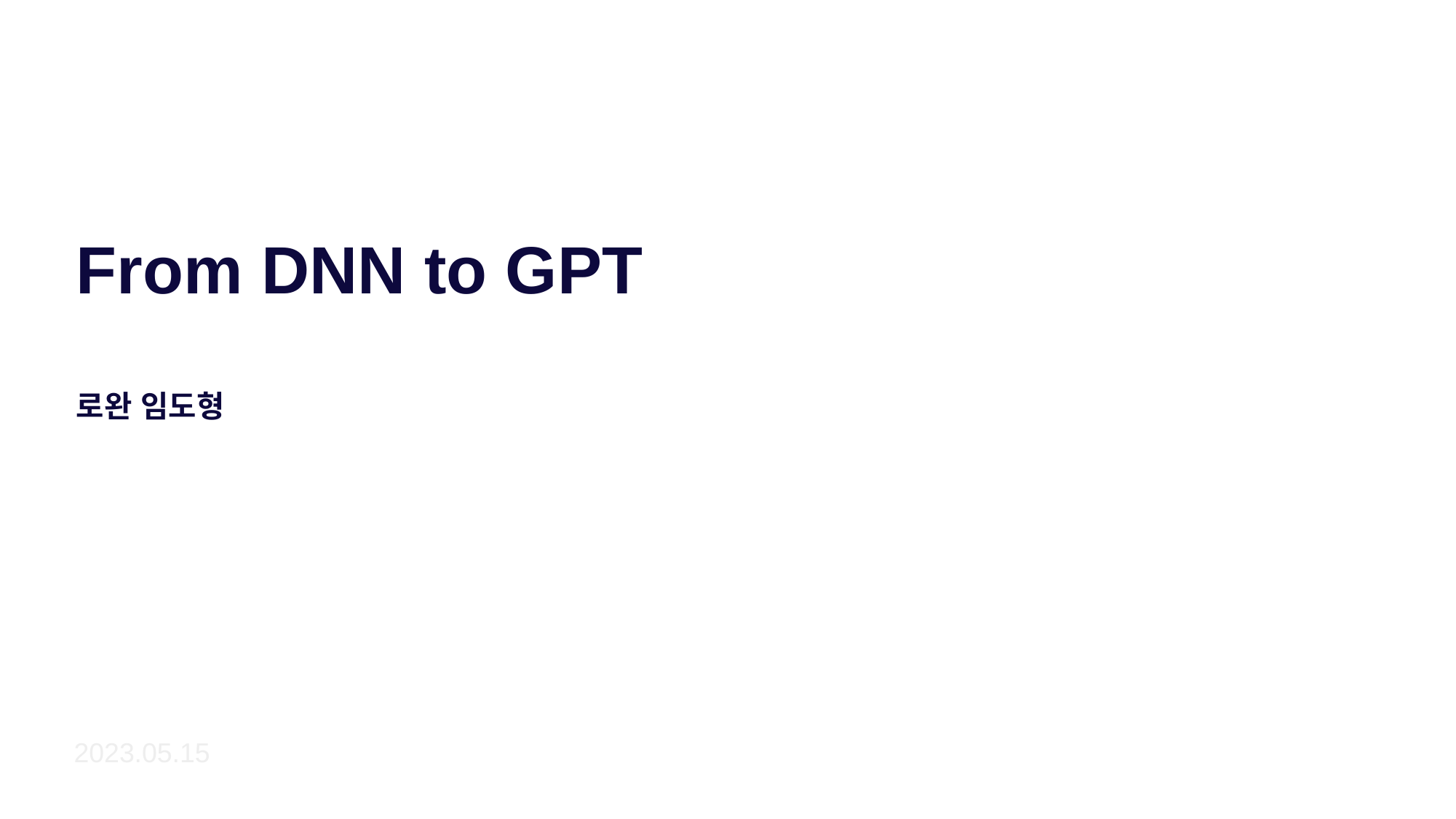

From DNN to GPT

로완 임도형
2023.05.15